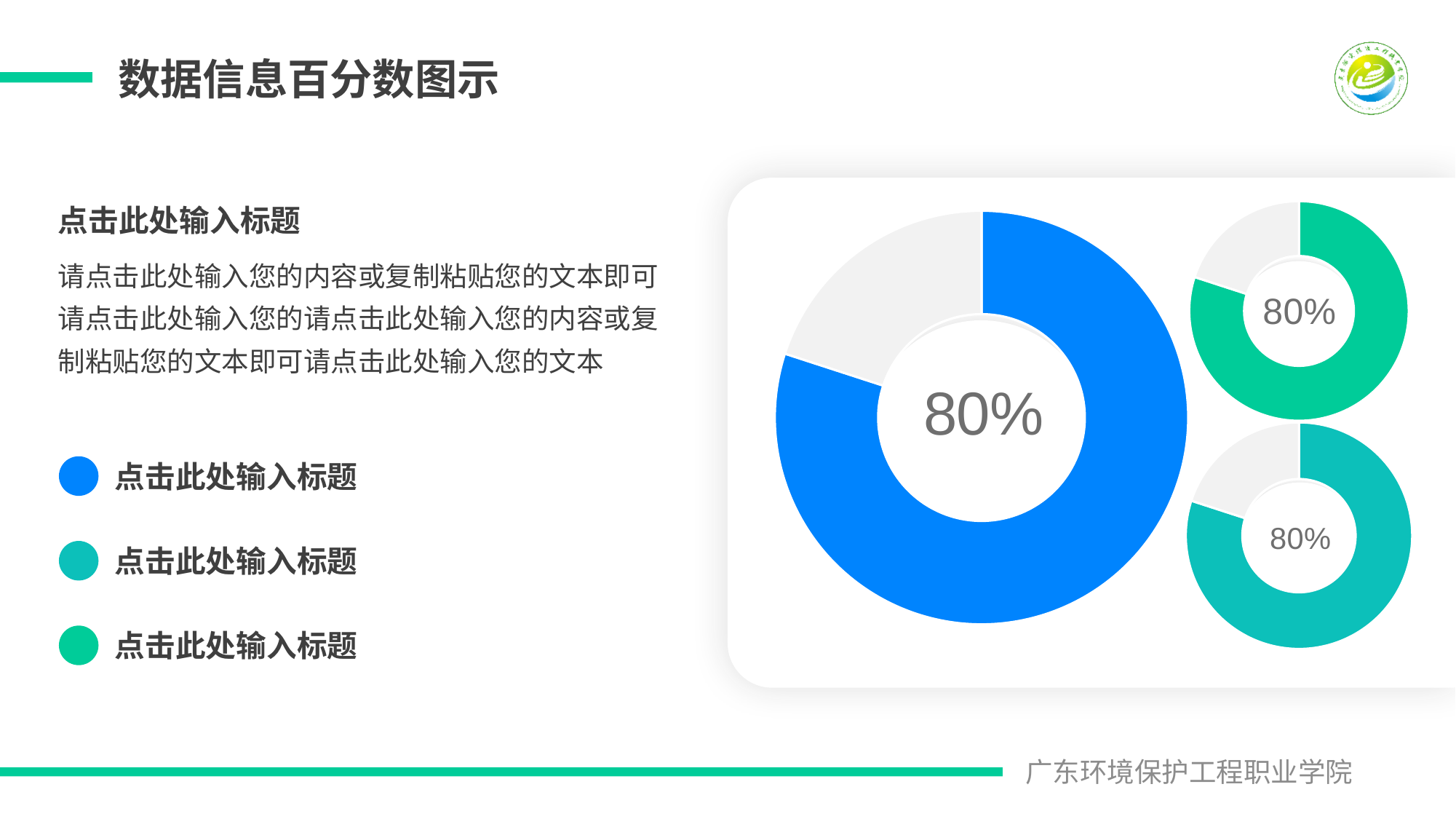

数据信息百分数图示

点击此处输入标题
点击此处输入标题

请点击此处输入您的内容或复制粘贴您的文本即可请点击此处输入您的请点击此处输入您的内容或复制粘贴您的文本即可请点击此处输入您的文本
点击此处输入标题

点击此处输入标题

### Chart

| Category | 销售额 |
|---|---|
| 第一季度 | 8.0 |
| 第二季度 | 2.0 |

### Chart

| Category | 销售额 |
|---|---|
| 第一季度 | 8.0 |
| 第二季度 | 2.0 |

### Chart

| Category | 销售额 |
|---|---|
| 第一季度 | 8.0 |
| 第二季度 | 2.0 |